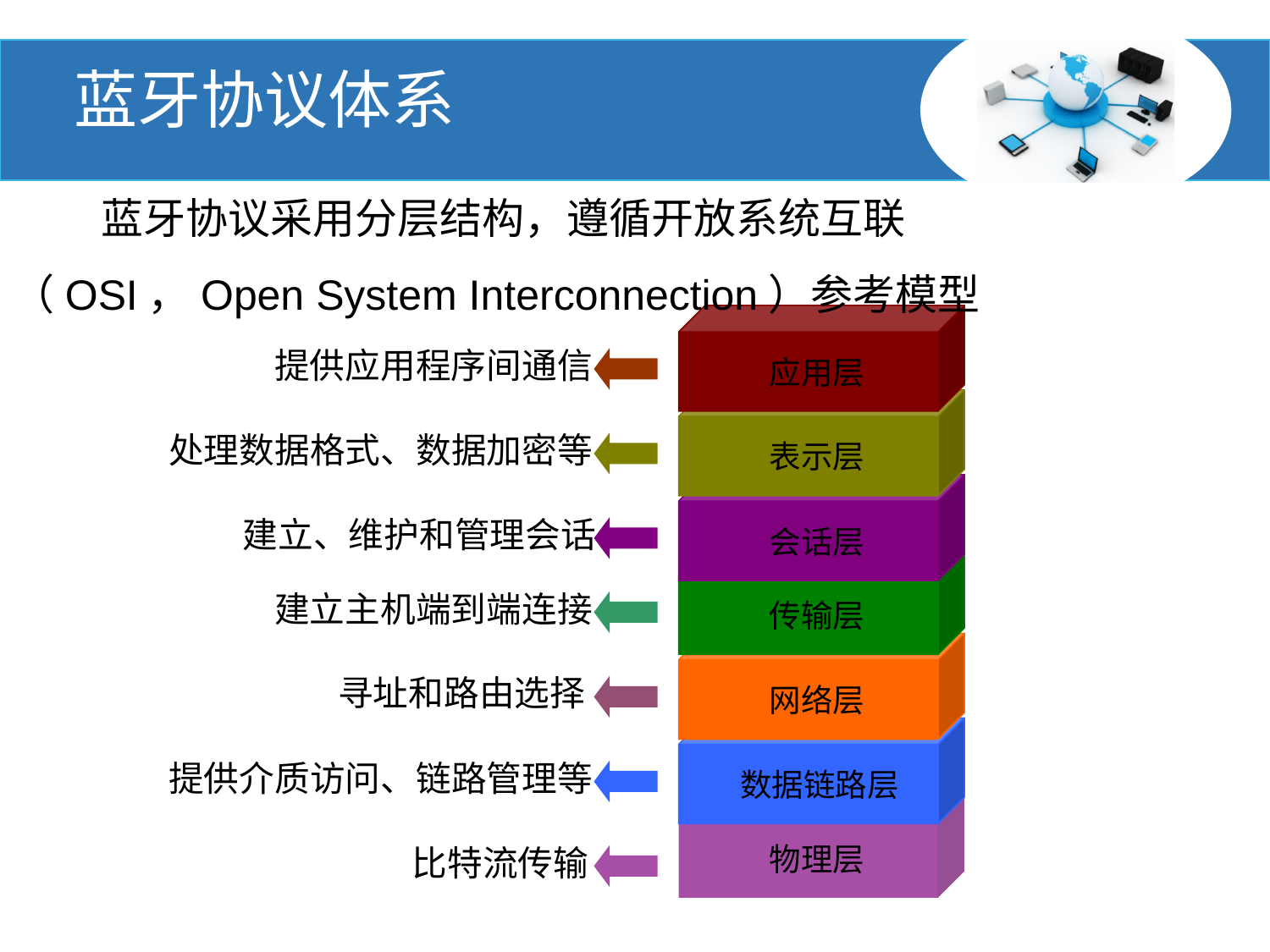

蓝牙协议体系
    蓝牙协议采用分层结构，遵循开放系统互联（OSI，Open System Interconnection）参考模型
   应用层
提供应用程序间通信

   表示层
处理数据格式、数据加密等

   会话层
建立、维护和管理会话

   传输层
建立主机端到端连接

   网络层
寻址和路由选择

数据链路层
提供介质访问、链路管理等

   物理层
比特流传输

OSI参考模型